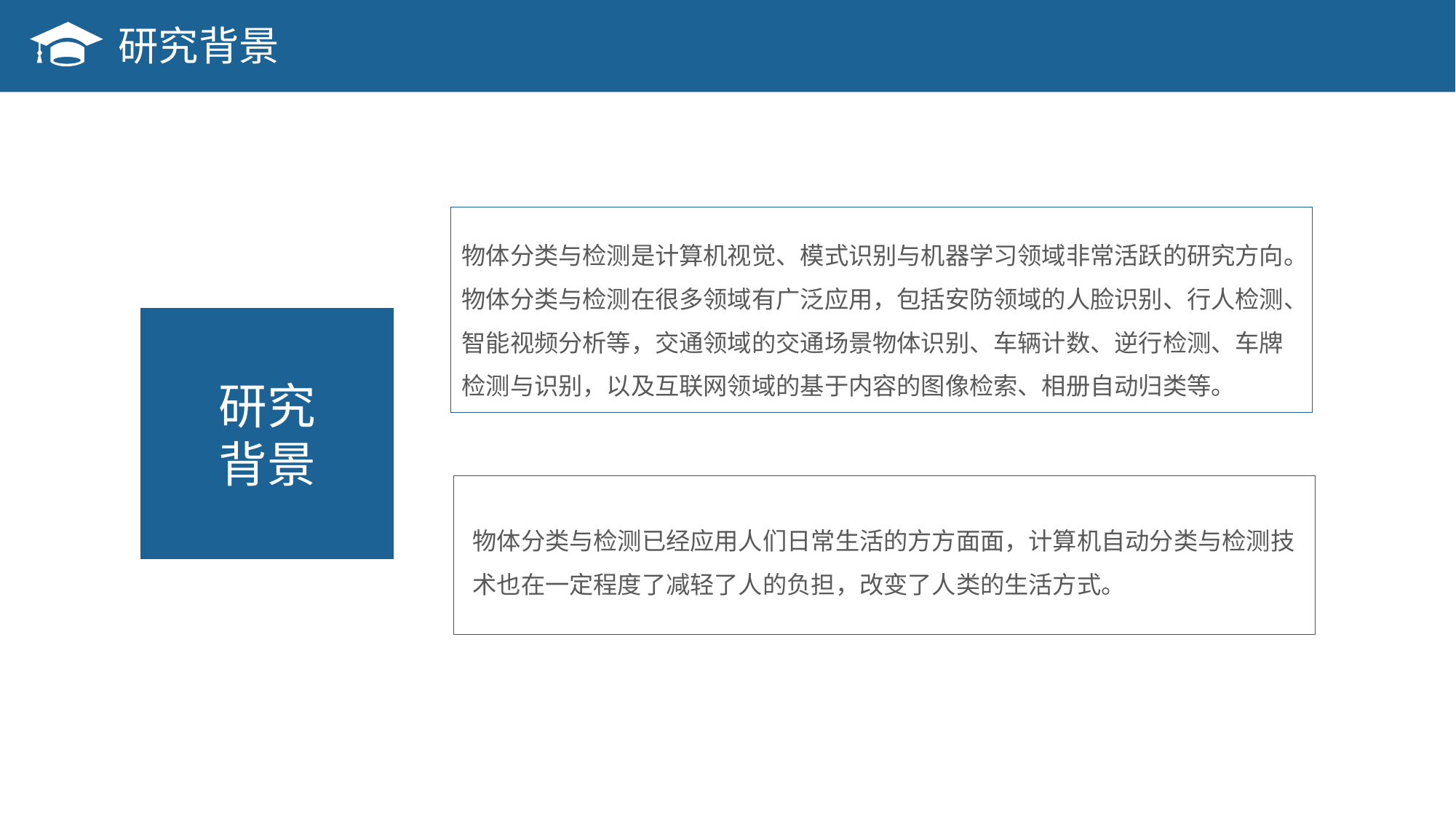

研究背景

物体分类与检测是计算机视觉、模式识别与机器学习领域非常活跃的研究方向。
物体分类与检测在很多领域有广泛应用，包括安防领域的人脸识别、行人检测、智能视频分析等，交通领域的交通场景物体识别、车辆计数、逆行检测、车牌检测与识别，以及互联网领域的基于内容的图像检索、相册自动归类等。
研究
背景

物体分类与检测已经应用人们日常生活的方方面面，计算机自动分类与检测技术也在一定程度了减轻了人的负担，改变了人类的生活方式。